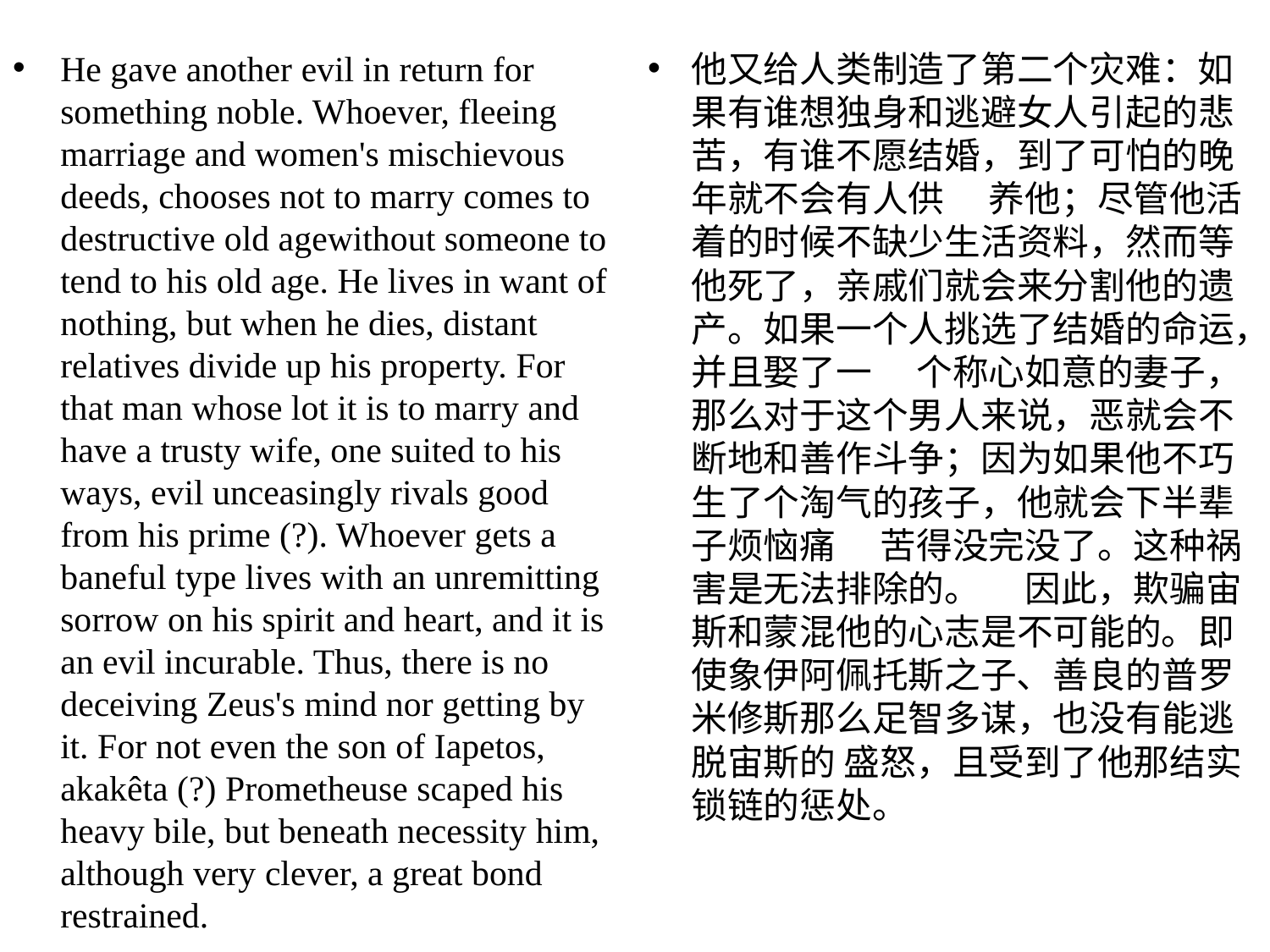

He gave another evil in return for something noble. Whoever, fleeing marriage and women's mischievous deeds, chooses not to marry comes to destructive old agewithout someone to tend to his old age. He lives in want of nothing, but when he dies, distant relatives divide up his property. For that man whose lot it is to marry and have a trusty wife, one suited to his ways, evil unceasingly rivals good from his prime (?). Whoever gets a baneful type lives with an unremitting sorrow on his spirit and heart, and it is an evil incurable. Thus, there is no deceiving Zeus's mind nor getting by it. For not even the son of Iapetos, akakêta (?) Prometheuse scaped his heavy bile, but beneath necessity him, although very clever, a great bond restrained.
他⼜给⼈类制造了第⼆个灾难：如果有谁想独⾝和逃避⼥⼈引起的悲苦，有谁不愿结婚，到了可怕的晚年就不会有⼈供 　养他；尽管他活着的时候不缺少⽣活资料，然⽽等他死了，亲戚们就会来分割他的遗产。如果⼀个⼈挑选了结婚的命运，并且娶了⼀ 　个称⼼如意的妻⼦，那么对于这个男⼈来说，恶就会不断地和善作⽃争；因为如果他不巧⽣了个淘⽓的孩⼦，他就会下半辈⼦烦恼痛 　苦得没完没了。这种祸害是⽆法排除的。 　因此，欺骗宙斯和蒙混他的⼼志是不可能的。即使象伊阿佩托斯之⼦、善良的普罗⽶修斯那么⾜智多谋，也没有能逃脱宙斯的 盛怒，且受到了他那结实锁链的惩处。